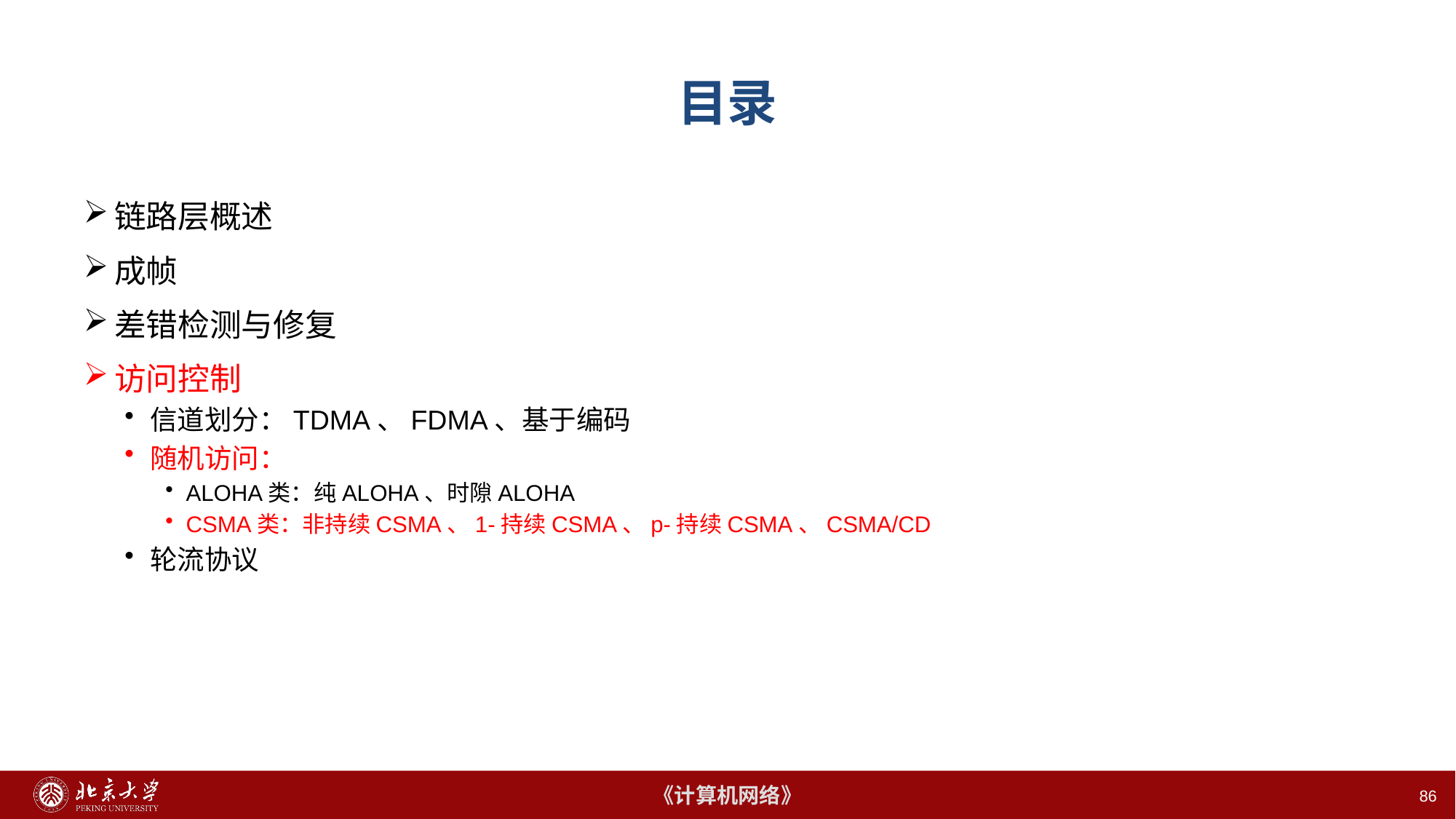

# 目录
链路层概述
成帧
差错检测与修复
访问控制
信道划分：TDMA、FDMA、基于编码
随机访问：
ALOHA类：纯ALOHA、时隙ALOHA
CSMA类：非持续CSMA、1-持续CSMA、p-持续CSMA、CSMA/CD
轮流协议
86